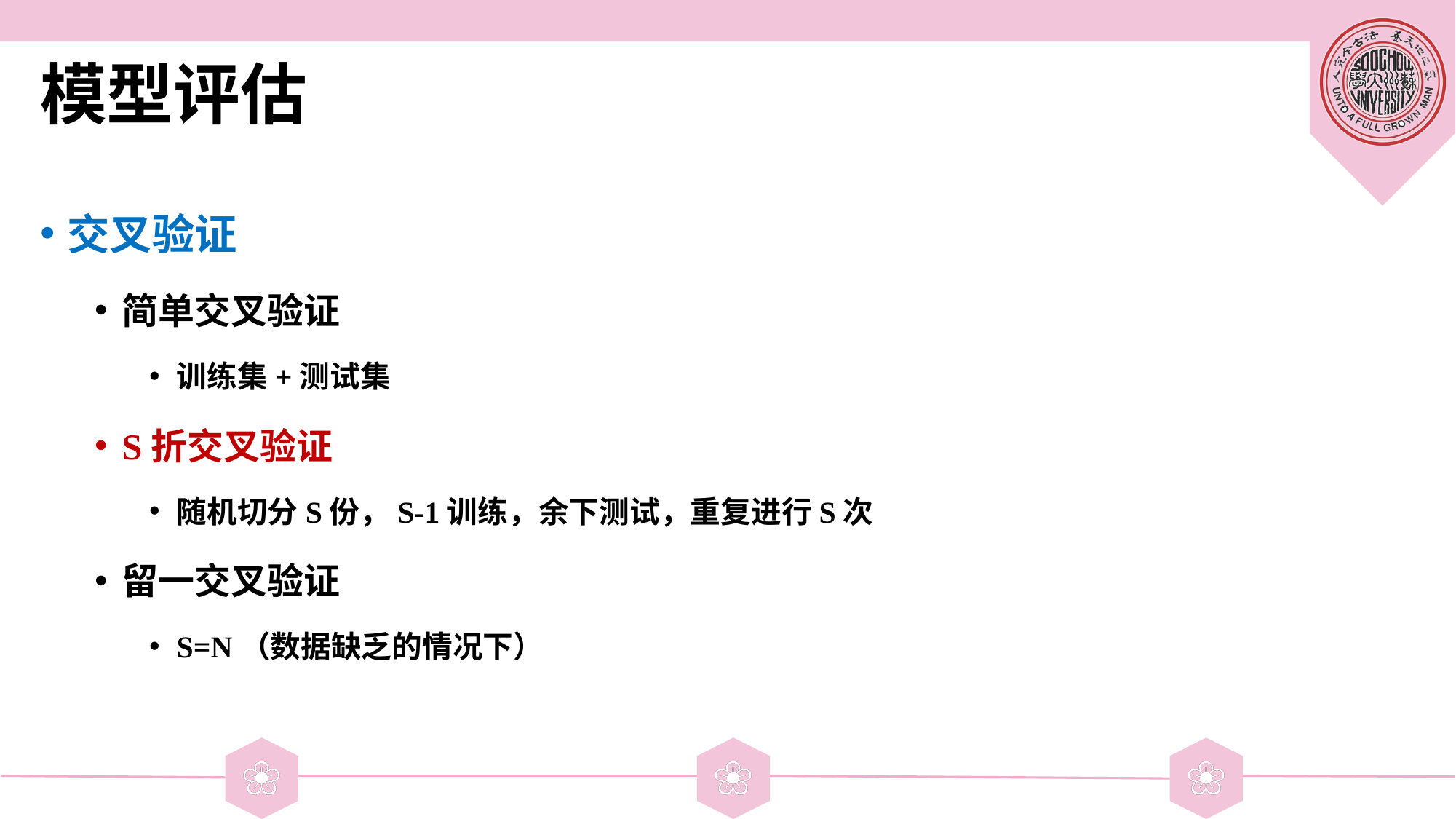

# 模型评估
交叉验证
简单交叉验证
训练集+测试集
S折交叉验证
随机切分S份，S-1训练，余下测试，重复进行S次
留一交叉验证
S=N（数据缺乏的情况下）